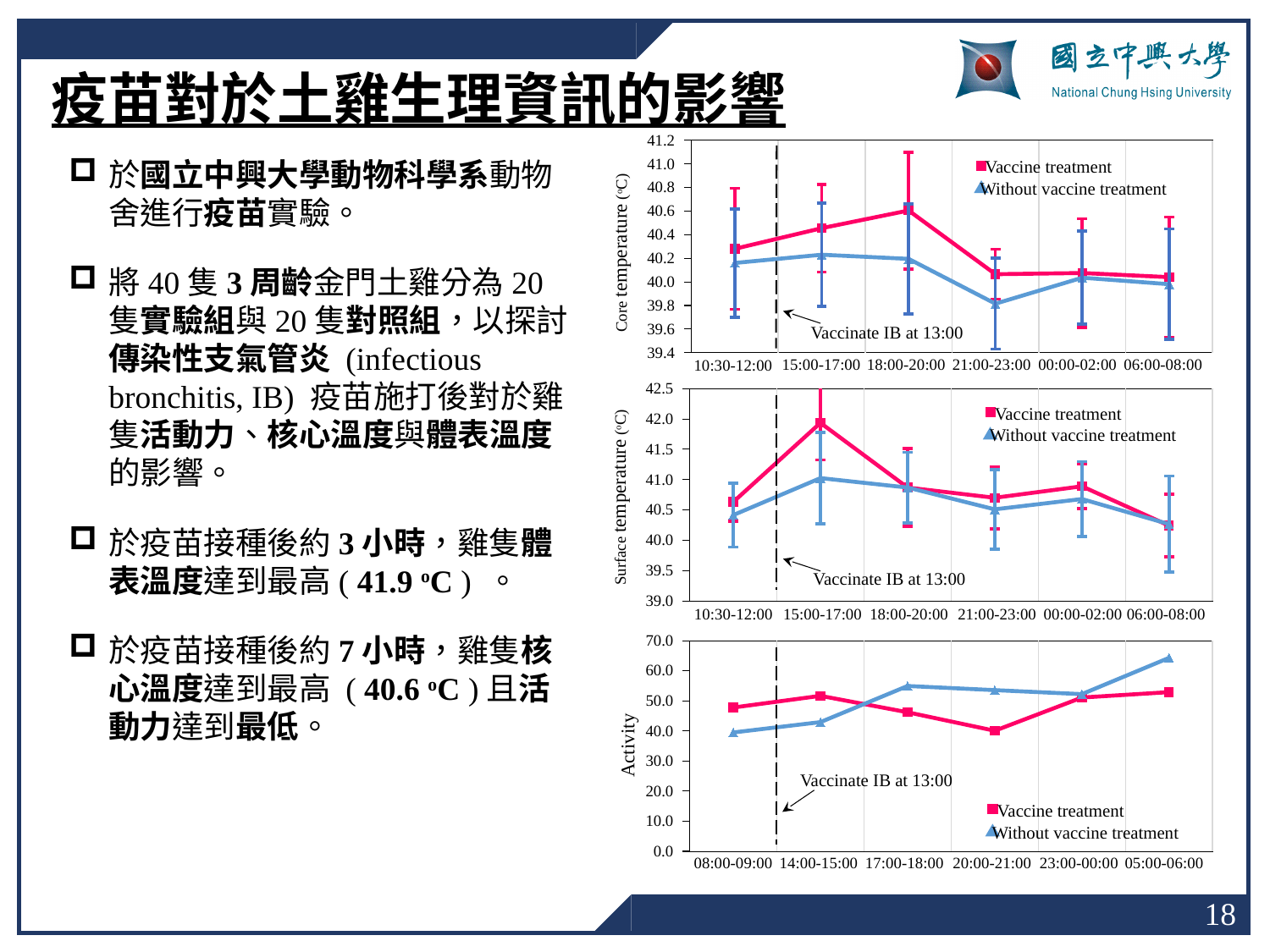

疫苗對於土雞生理資訊的影響

### Chart

| Category |  |  |
|---|---|---|
於國立中興大學動物科學系動物舍進行疫苗實驗。
將40隻3周齡金門土雞分為20隻實驗組與20隻對照組，以探討傳染性支氣管炎 (infectious bronchitis, IB) 疫苗施打後對於雞隻活動力、核心溫度與體表溫度的影響。
於疫苗接種後約3小時，雞隻體表溫度達到最高( 41.9 oC ) 。
於疫苗接種後約7小時，雞隻核心溫度達到最高 ( 40.6 oC )且活動力達到最低。

Vaccine treatment

Without vaccine treatment

Core temperature (oC)
Vaccinate IB at 13:00
15:00-17:00
18:00-20:00
21:00-23:00
00:00-02:00
06:00-08:00
10:30-12:00

### Chart

| Category | Vaccination Treated | Without Vaccination |
|---|---|---|
| baseline  | 40.63157894736841 | 40.41578947368421 |
| 3hr | 41.935 | 41.025 |
| 6hr | 40.870000000000005 | 40.87 |
| 9hr | 40.699999999999996 | 40.510000000000005 |
| 12hr | 40.89 | 40.68 |
| 18hr | 40.242105263157896 | 40.26666666666667 |
Vaccine treatment

Without vaccine treatment

Surface temperature (oC)
Vaccinate IB at 13:00
15:00-17:00
18:00-20:00
21:00-23:00
00:00-02:00
06:00-08:00
10:30-12:00

### Chart

| Category |  |  |
|---|---|---|
Activity
Vaccinate IB at 13:00
Vaccine treatment

Without vaccine treatment

17:00-18:00
20:00-21:00
23:00-00:00
05:00-06:00
08:00-09:00
14:00-15:00
18